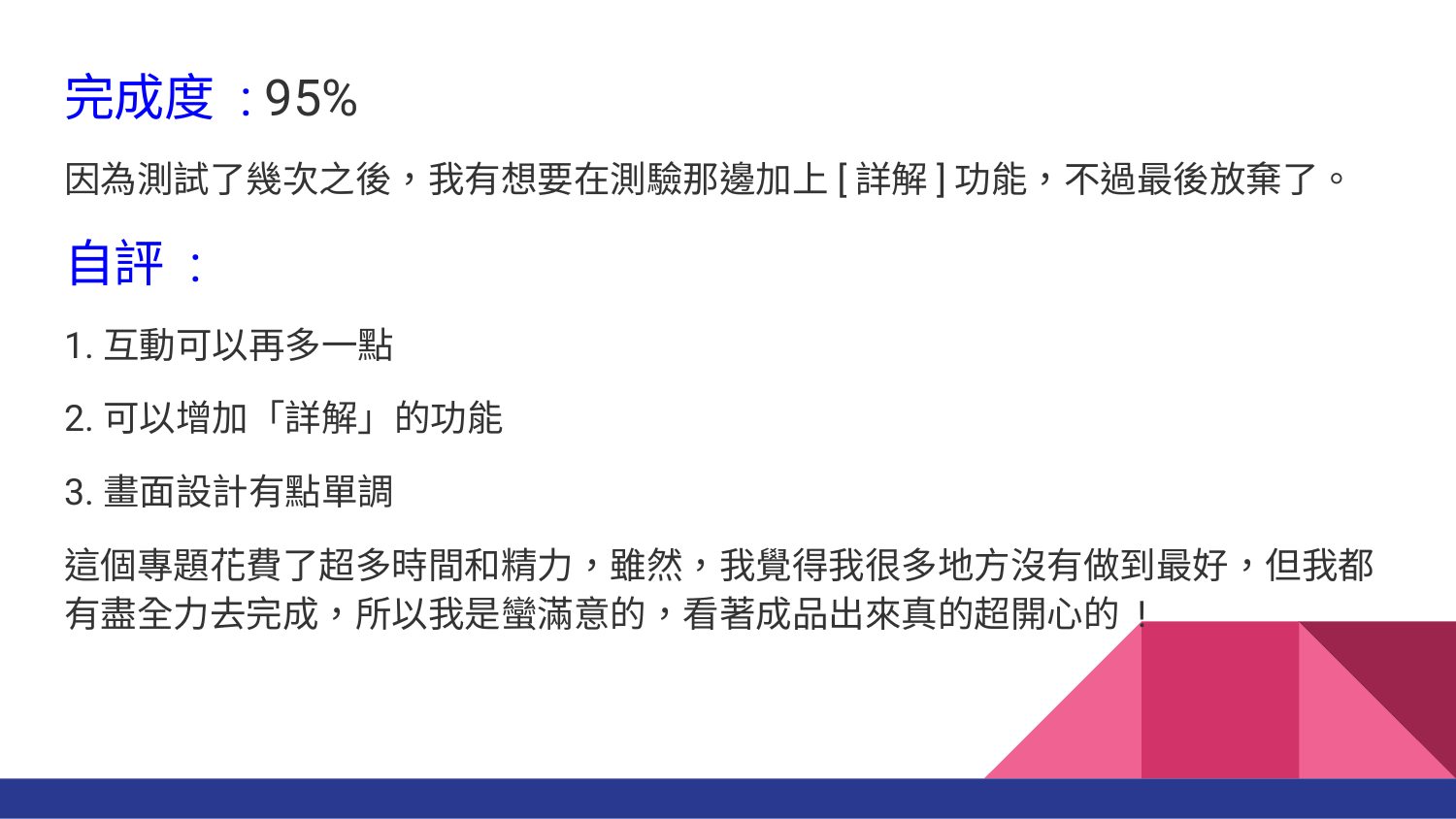

完成度 : 95%
因為測試了幾次之後，我有想要在測驗那邊加上[詳解]功能，不過最後放棄了。
自評 :
1.互動可以再多一點
2.可以增加「詳解」的功能
3.畫面設計有點單調
這個專題花費了超多時間和精力，雖然，我覺得我很多地方沒有做到最好，但我都有盡全力去完成，所以我是蠻滿意的，看著成品出來真的超開心的 !